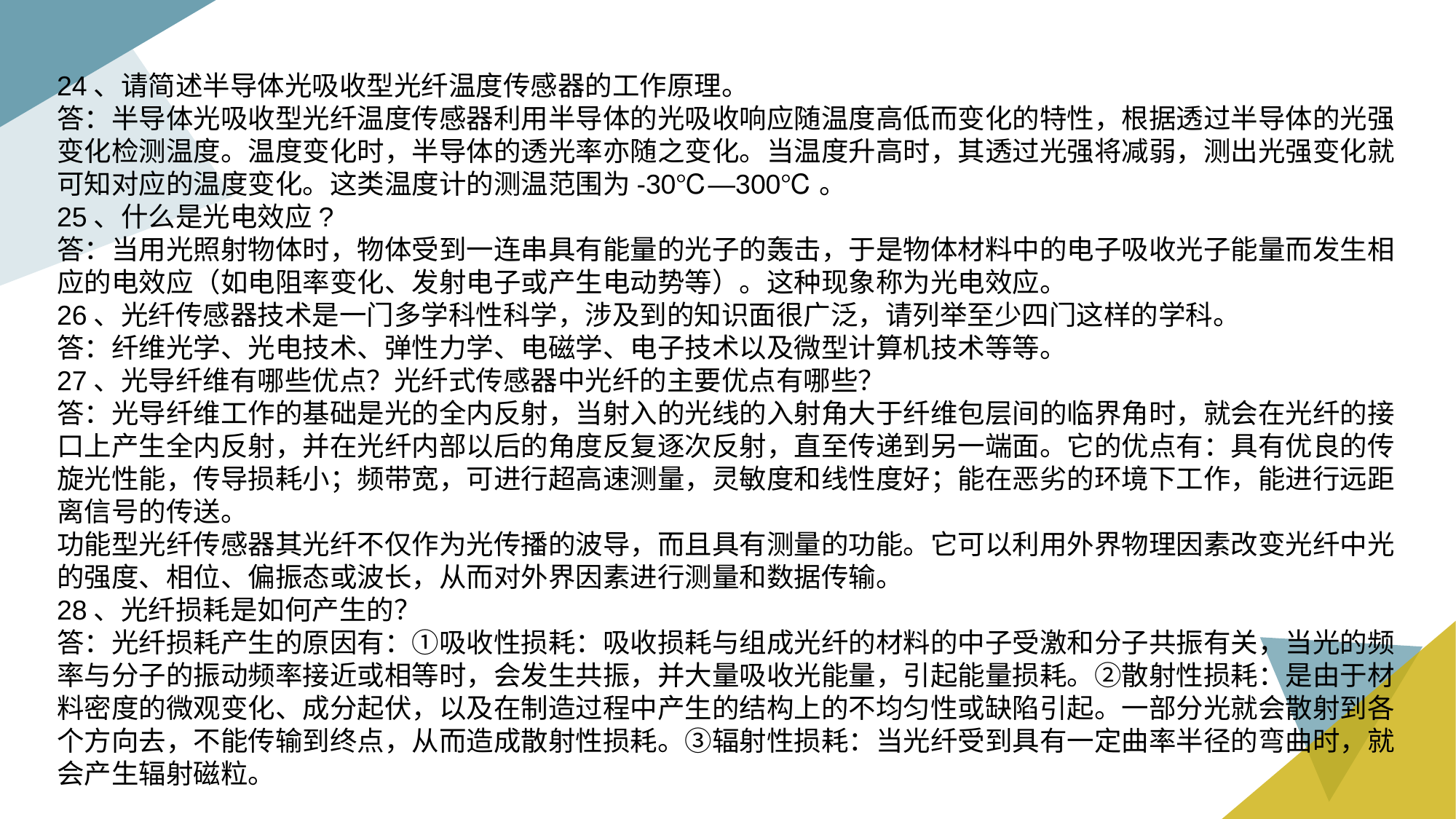

24、请简述半导体光吸收型光纤温度传感器的工作原理。
答：半导体光吸收型光纤温度传感器利用半导体的光吸收响应随温度高低而变化的特性，根据透过半导体的光强变化检测温度。温度变化时，半导体的透光率亦随之变化。当温度升高时，其透过光强将减弱，测出光强变化就可知对应的温度变化。这类温度计的测温范围为-30℃—300℃。
25、什么是光电效应?
答：当用光照射物体时，物体受到一连串具有能量的光子的轰击，于是物体材料中的电子吸收光子能量而发生相应的电效应（如电阻率变化、发射电子或产生电动势等）。这种现象称为光电效应。
26、光纤传感器技术是一门多学科性科学，涉及到的知识面很广泛，请列举至少四门这样的学科。
答：纤维光学、光电技术、弹性力学、电磁学、电子技术以及微型计算机技术等等。
27、光导纤维有哪些优点？光纤式传感器中光纤的主要优点有哪些？
答：光导纤维工作的基础是光的全内反射，当射入的光线的入射角大于纤维包层间的临界角时，就会在光纤的接口上产生全内反射，并在光纤内部以后的角度反复逐次反射，直至传递到另一端面。它的优点有：具有优良的传旋光性能，传导损耗小；频带宽，可进行超高速测量，灵敏度和线性度好；能在恶劣的环境下工作，能进行远距离信号的传送。
功能型光纤传感器其光纤不仅作为光传播的波导，而且具有测量的功能。它可以利用外界物理因素改变光纤中光的强度、相位、偏振态或波长，从而对外界因素进行测量和数据传输。
28、光纤损耗是如何产生的？
答：光纤损耗产生的原因有：①吸收性损耗：吸收损耗与组成光纤的材料的中子受激和分子共振有关，当光的频率与分子的振动频率接近或相等时，会发生共振，并大量吸收光能量，引起能量损耗。②散射性损耗：是由于材料密度的微观变化、成分起伏，以及在制造过程中产生的结构上的不均匀性或缺陷引起。一部分光就会散射到各个方向去，不能传输到终点，从而造成散射性损耗。③辐射性损耗：当光纤受到具有一定曲率半径的弯曲时，就会产生辐射磁粒。